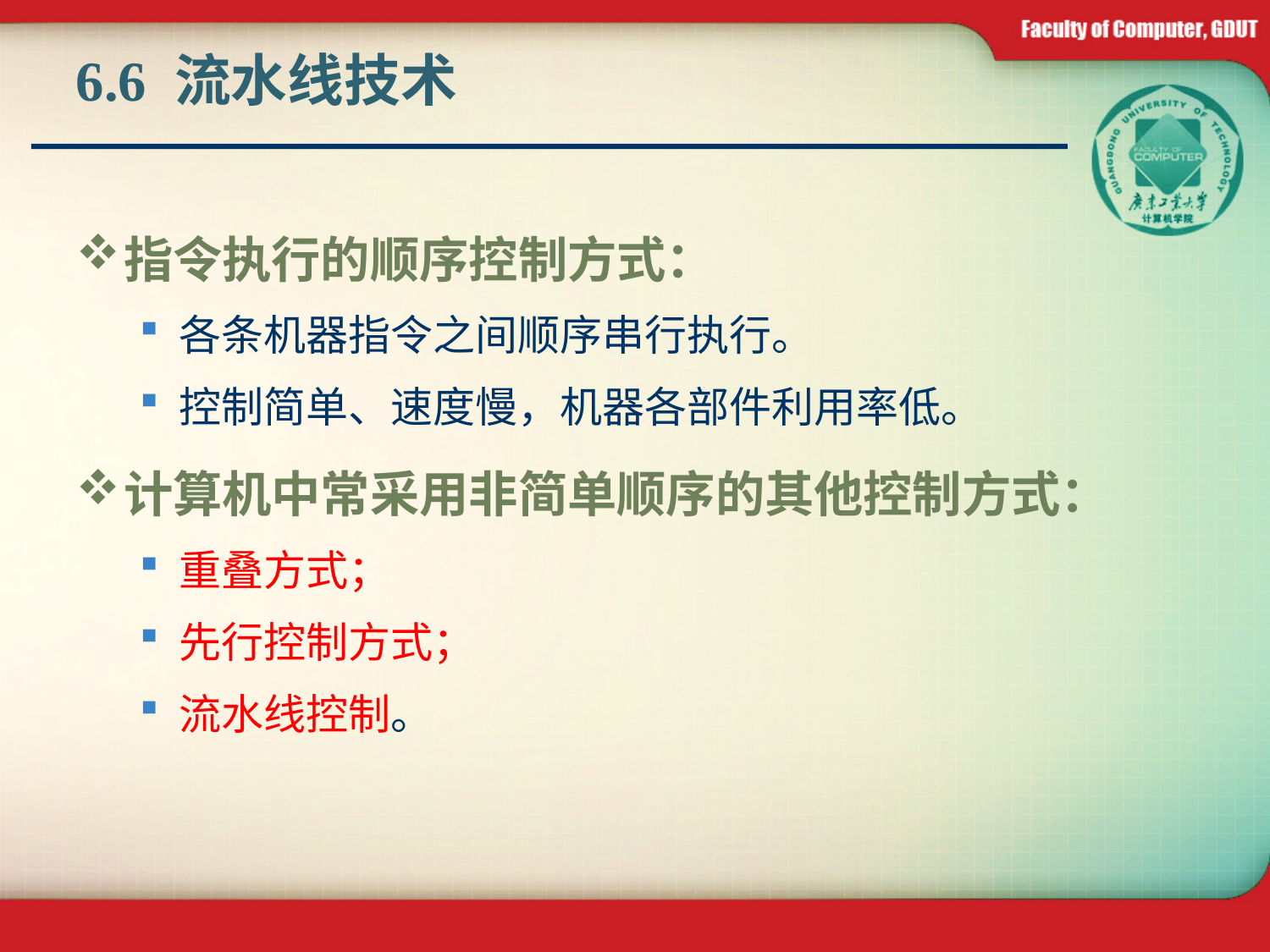

# 6.6 流水线技术
指令执行的顺序控制方式：
各条机器指令之间顺序串行执行。
控制简单、速度慢，机器各部件利用率低。
计算机中常采用非简单顺序的其他控制方式：
重叠方式；
先行控制方式；
流水线控制。